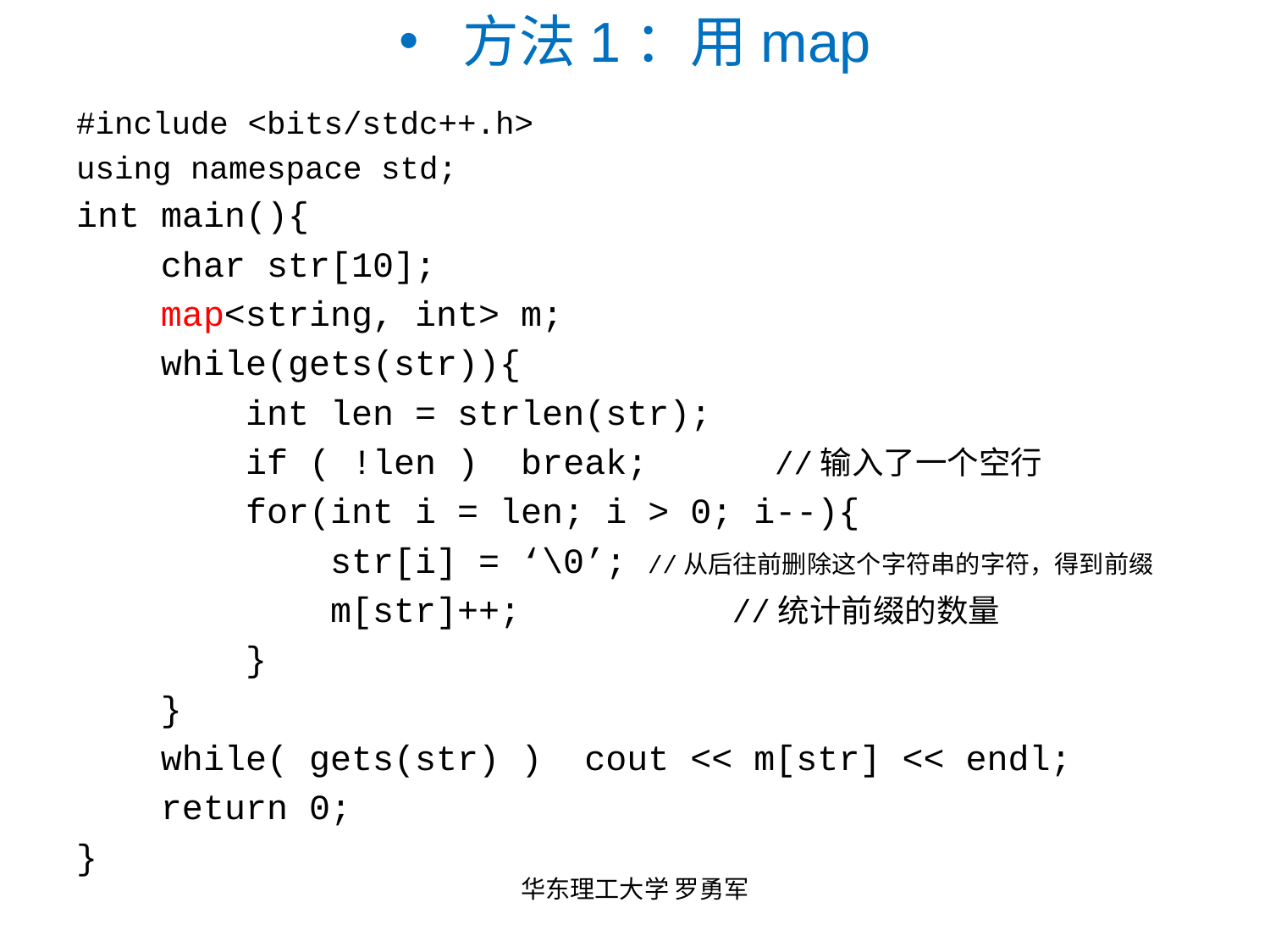

# 方法1：用map
#include <bits/stdc++.h>
using namespace std;
int main(){
    char str[10];
    map<string, int> m;
    while(gets(str)){
        int len = strlen(str);
        if ( !len )  break;      //输入了一个空行
        for(int i = len; i > 0; i--){
            str[i] = ‘\0’; //从后往前删除这个字符串的字符，得到前缀
            m[str]++;          //统计前缀的数量
        }
    }
    while( gets(str) )  cout << m[str] << endl;
    return 0;
}

华东理工大学 罗勇军